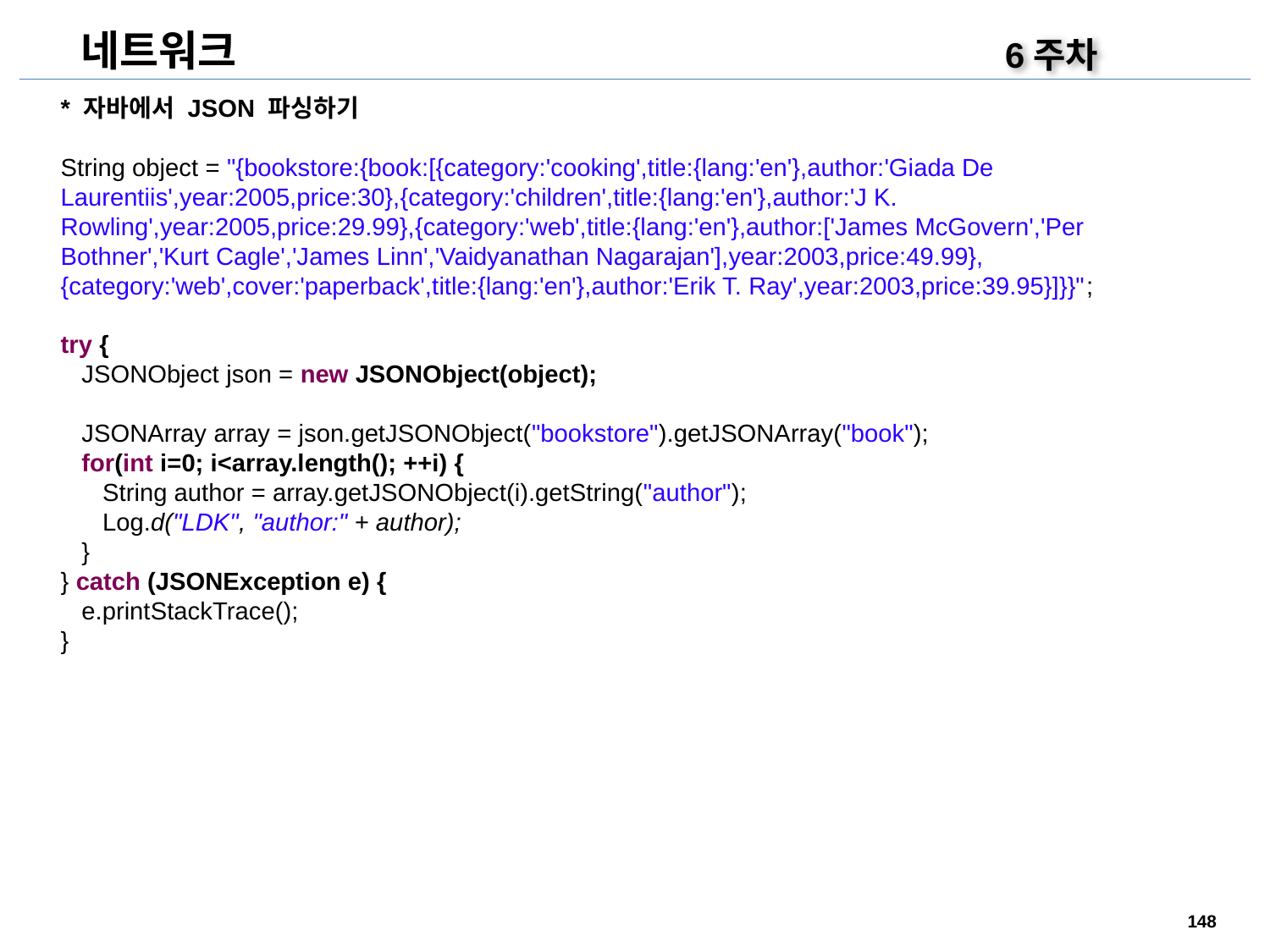

네트워크
6주차
* 자바에서 JSON 파싱하기

String object = "{bookstore:{book:[{category:'cooking',title:{lang:'en'},author:'Giada De Laurentiis',year:2005,price:30},{category:'children',title:{lang:'en'},author:'J K. Rowling',year:2005,price:29.99},{category:'web',title:{lang:'en'},author:['James McGovern','Per Bothner','Kurt Cagle','James Linn','Vaidyanathan Nagarajan'],year:2003,price:49.99},{category:'web',cover:'paperback',title:{lang:'en'},author:'Erik T. Ray',year:2003,price:39.95}]}}";

try {
   JSONObject json = new JSONObject(object);

   JSONArray array = json.getJSONObject("bookstore").getJSONArray("book");
   for(int i=0; i<array.length(); ++i) {
      String author = array.getJSONObject(i).getString("author");
      Log.d("LDK", "author:" + author);
   }
} catch (JSONException e) {
   e.printStackTrace();
}